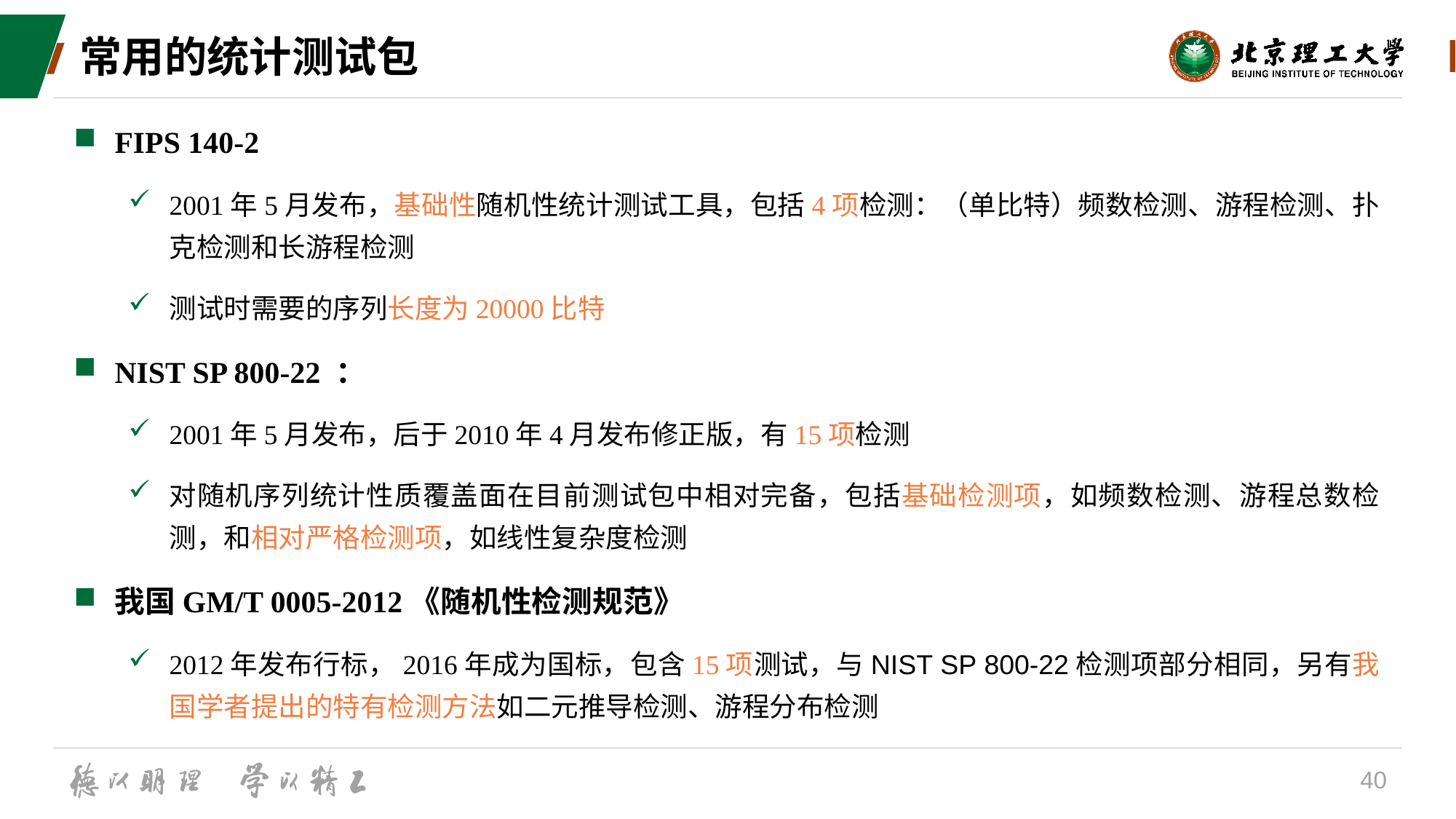

# 常用的统计测试包
FIPS 140-2
2001年5月发布，基础性随机性统计测试工具，包括4项检测：（单比特）频数检测、游程检测、扑克检测和长游程检测
测试时需要的序列长度为20000比特
NIST SP 800-22 ：
2001年5月发布，后于2010年4月发布修正版，有15项检测
对随机序列统计性质覆盖面在目前测试包中相对完备，包括基础检测项，如频数检测、游程总数检测，和相对严格检测项，如线性复杂度检测
我国GM/T 0005-2012《随机性检测规范》
2012年发布行标，2016年成为国标，包含15项测试，与NIST SP 800-22检测项部分相同，另有我国学者提出的特有检测方法如二元推导检测、游程分布检测